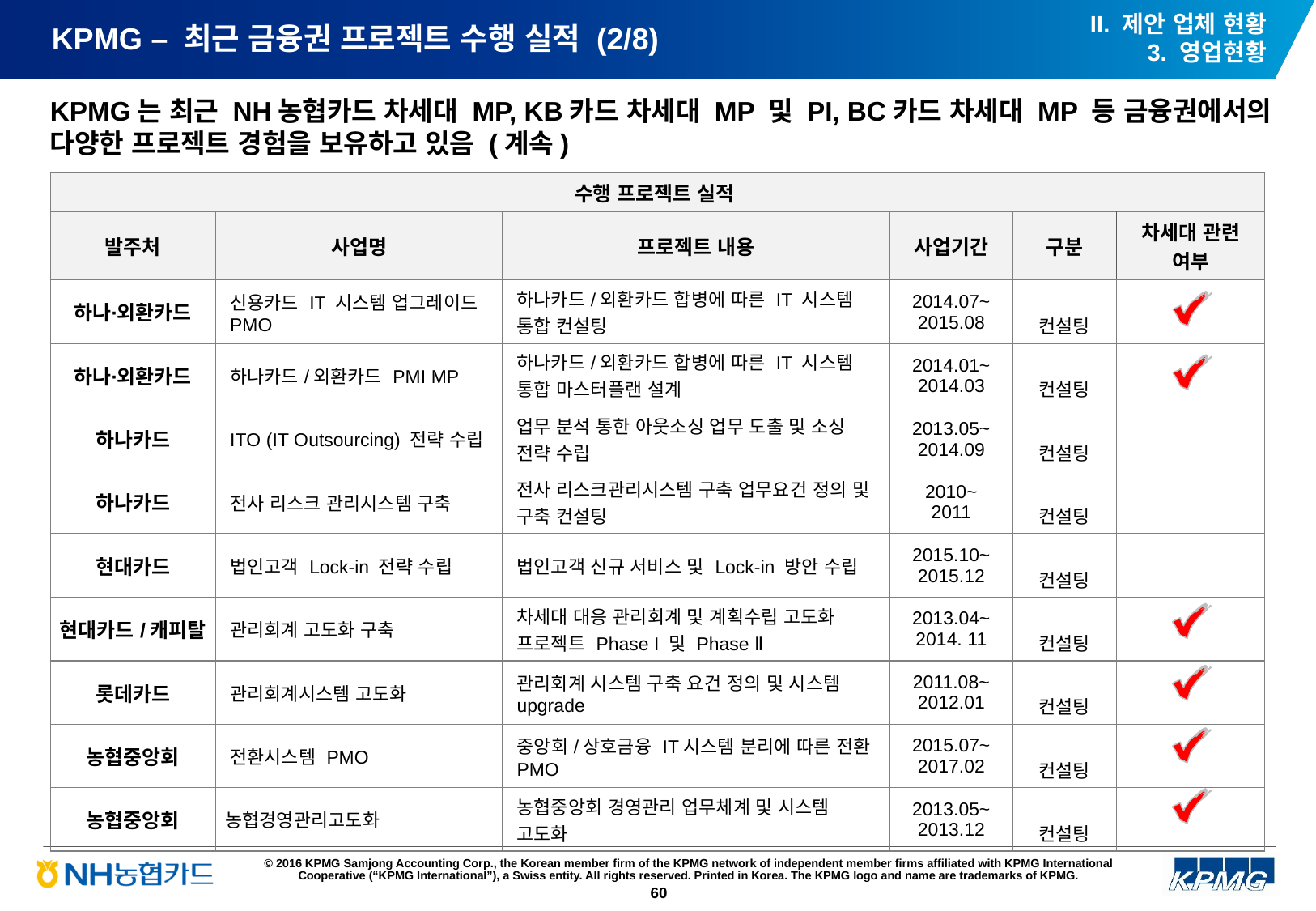

II. 제안 업체 현황
3. 영업현황
# KPMG – 최근 금융권 프로젝트 수행 실적 (2/8)
KPMG는 최근 NH농협카드 차세대 MP, KB카드 차세대 MP 및 PI, BC카드 차세대 MP 등 금융권에서의 다양한 프로젝트 경험을 보유하고 있음 (계속)
| 수행 프로젝트 실적 |  |  |  |  |  |
| --- | --- | --- | --- | --- | --- |
| 발주처 | 사업명 | 프로젝트 내용 | 사업기간 | 구분 | 차세대 관련 여부 |
| 하나∙외환카드 | 신용카드 IT 시스템 업그레이드 PMO | 하나카드/외환카드 합병에 따른 IT 시스템 통합 컨설팅 | 2014.07~ 2015.08 | 컨설팅 |  |
| 하나∙외환카드 | 하나카드/외환카드 PMI MP | 하나카드/외환카드 합병에 따른 IT 시스템 통합 마스터플랜 설계 | 2014.01~ 2014.03 | 컨설팅 |  |
| 하나카드 | ITO (IT Outsourcing) 전략 수립 | 업무 분석 통한 아웃소싱 업무 도출 및 소싱 전략 수립 | 2013.05~ 2014.09 | 컨설팅 |  |
| 하나카드 | 전사 리스크 관리시스템 구축 | 전사 리스크관리시스템 구축 업무요건 정의 및 구축 컨설팅 | 2010~ 2011 | 컨설팅 |  |
| 현대카드 | 법인고객 Lock-in 전략 수립 | 법인고객 신규 서비스 및 Lock-in 방안 수립 | 2015.10~ 2015.12 | 컨설팅 |  |
| 현대카드/캐피탈 | 관리회계 고도화 구축 | 차세대 대응 관리회계 및 계획수립 고도화 프로젝트 Phase I 및 Phase Ⅱ | 2013.04~ 2014. 11 | 컨설팅 |  |
| 롯데카드 | 관리회계시스템 고도화 | 관리회계 시스템 구축 요건 정의 및 시스템 upgrade | 2011.08~ 2012.01 | 컨설팅 |  |
| 농협중앙회 | 전환시스템 PMO | 중앙회/상호금융 IT시스템 분리에 따른 전환 PMO | 2015.07~ 2017.02 | 컨설팅 |  |
| 농협중앙회 | 농협경영관리고도화 | 농협중앙회 경영관리 업무체계 및 시스템 고도화 | 2013.05~ 2013.12 | 컨설팅 |  |